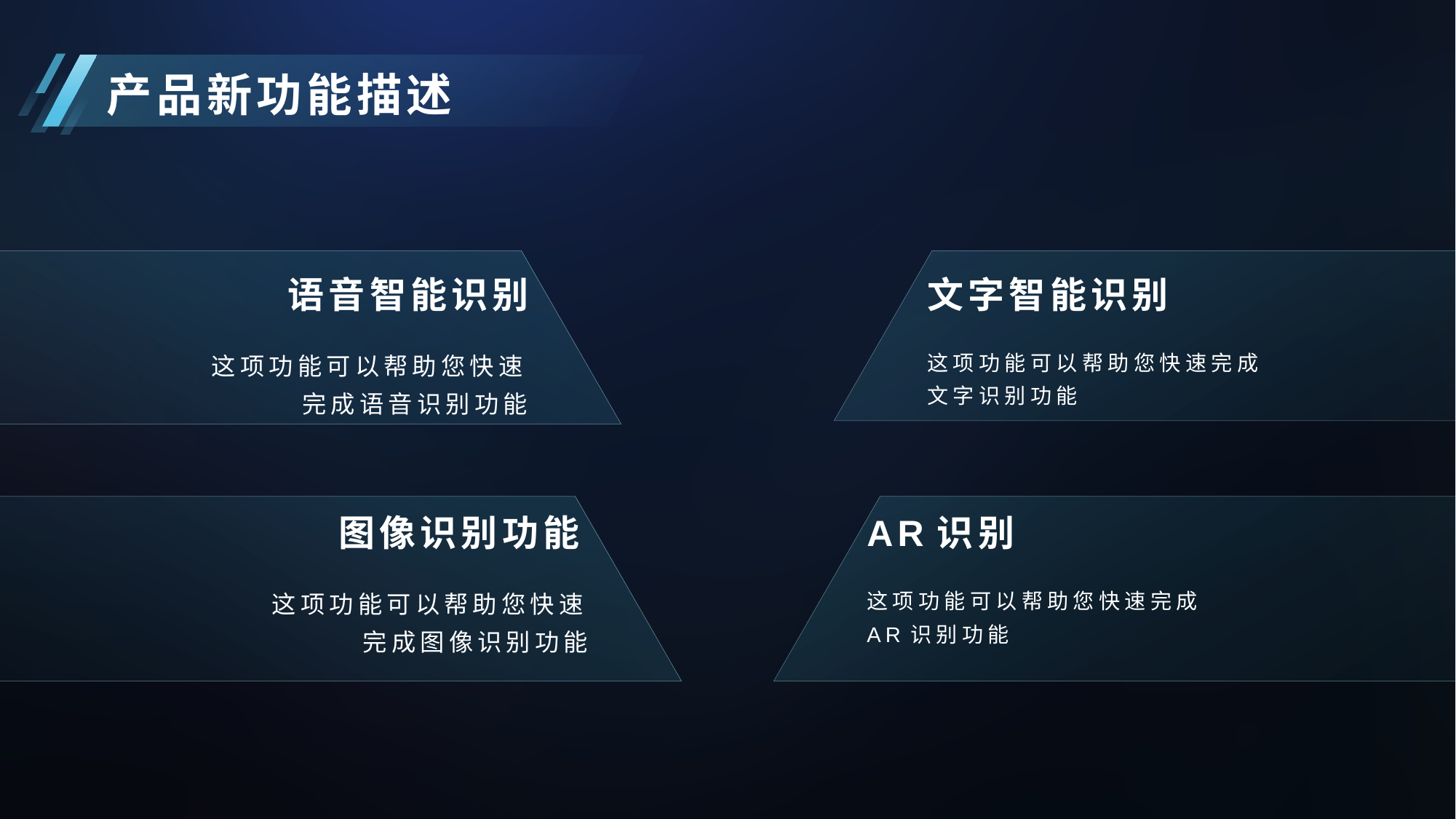

产品新功能描述

语音智能识别
文字智能识别
这项功能可以帮助您快速完成语音识别功能
这项功能可以帮助您快速完成文字识别功能

AR识别
图像识别功能
这项功能可以帮助您快速完成AR识别功能
这项功能可以帮助您快速完成图像识别功能